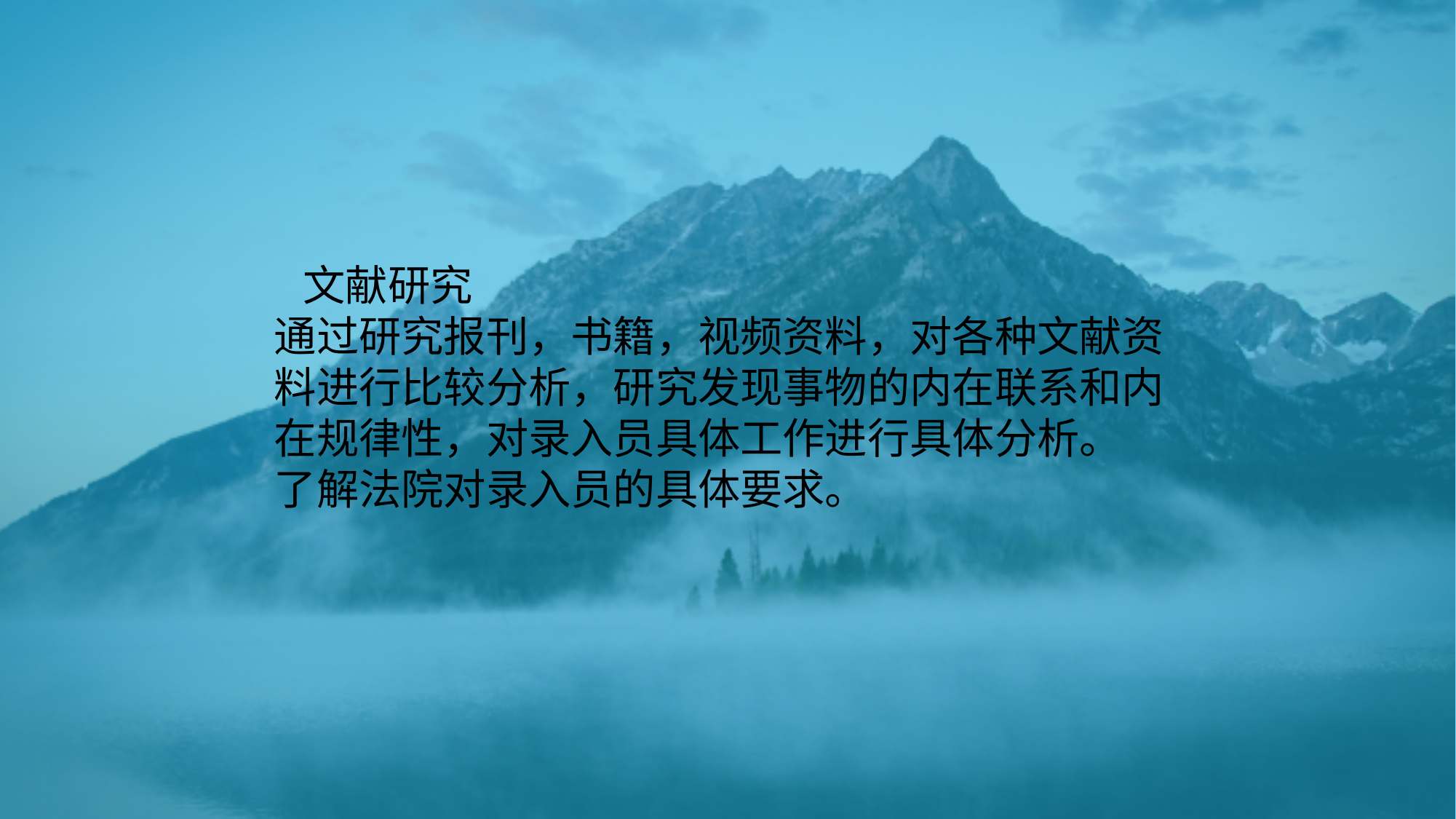

文献研究
通过研究报刊，书籍，视频资料，对各种文献资料进行比较分析，研究发现事物的内在联系和内在规律性，对录入员具体工作进行具体分析。
了解法院对录入员的具体要求。